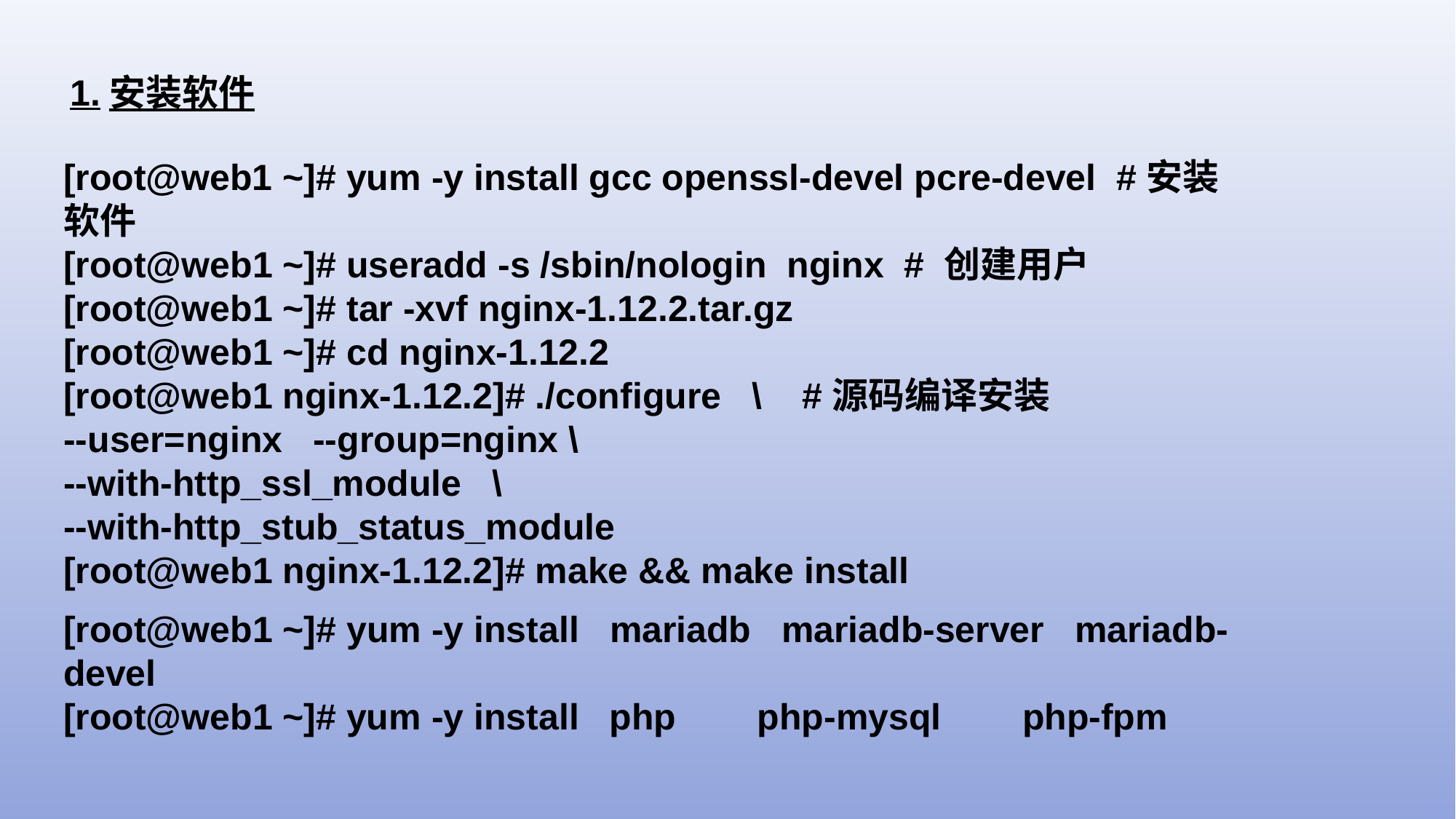

1.安装软件
[root@web1 ~]# yum -y install gcc openssl-devel pcre-devel  #安装软件
[root@web1 ~]# useradd -s /sbin/nologin  nginx  # 创建用户
[root@web1 ~]# tar -xvf nginx-1.12.2.tar.gz
[root@web1 ~]# cd nginx-1.12.2
[root@web1 nginx-1.12.2]# ./configure   \    #源码编译安装
--user=nginx   --group=nginx \
--with-http_ssl_module   \
--with-http_stub_status_module
[root@web1 nginx-1.12.2]# make && make install
[root@web1 ~]# yum -y install   mariadb   mariadb-server   mariadb-devel
[root@web1 ~]# yum -y install   php        php-mysql        php-fpm